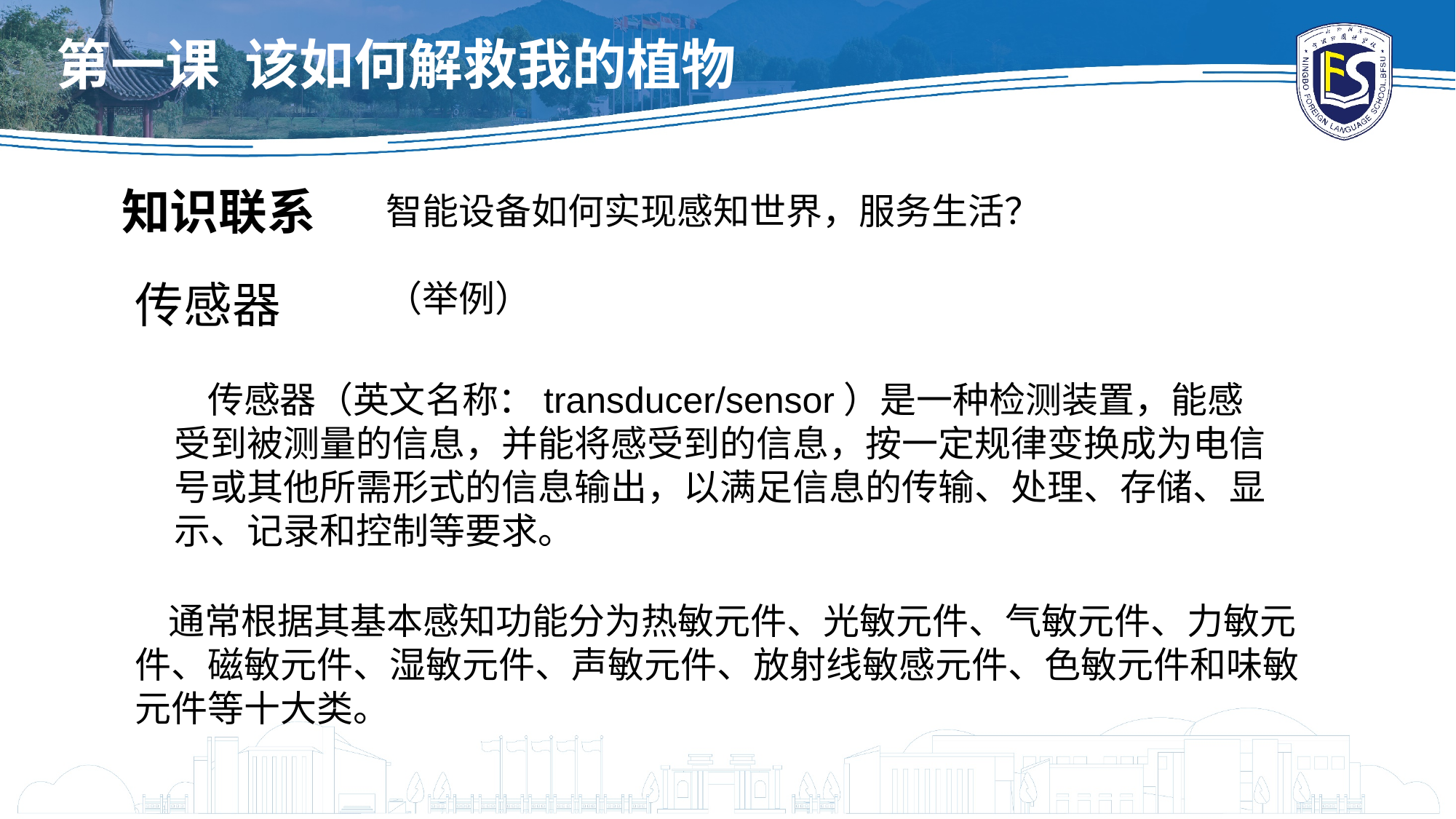

第一课  该如何解救我的植物
知识联系
智能设备如何实现感知世界，服务生活？

（举例）
传感器
   传感器（英文名称：transducer/sensor）是一种检测装置，能感受到被测量的信息，并能将感受到的信息，按一定规律变换成为电信号或其他所需形式的信息输出，以满足信息的传输、处理、存储、显示、记录和控制等要求。
   通常根据其基本感知功能分为热敏元件、光敏元件、气敏元件、力敏元件、磁敏元件、湿敏元件、声敏元件、放射线敏感元件、色敏元件和味敏元件等十大类。